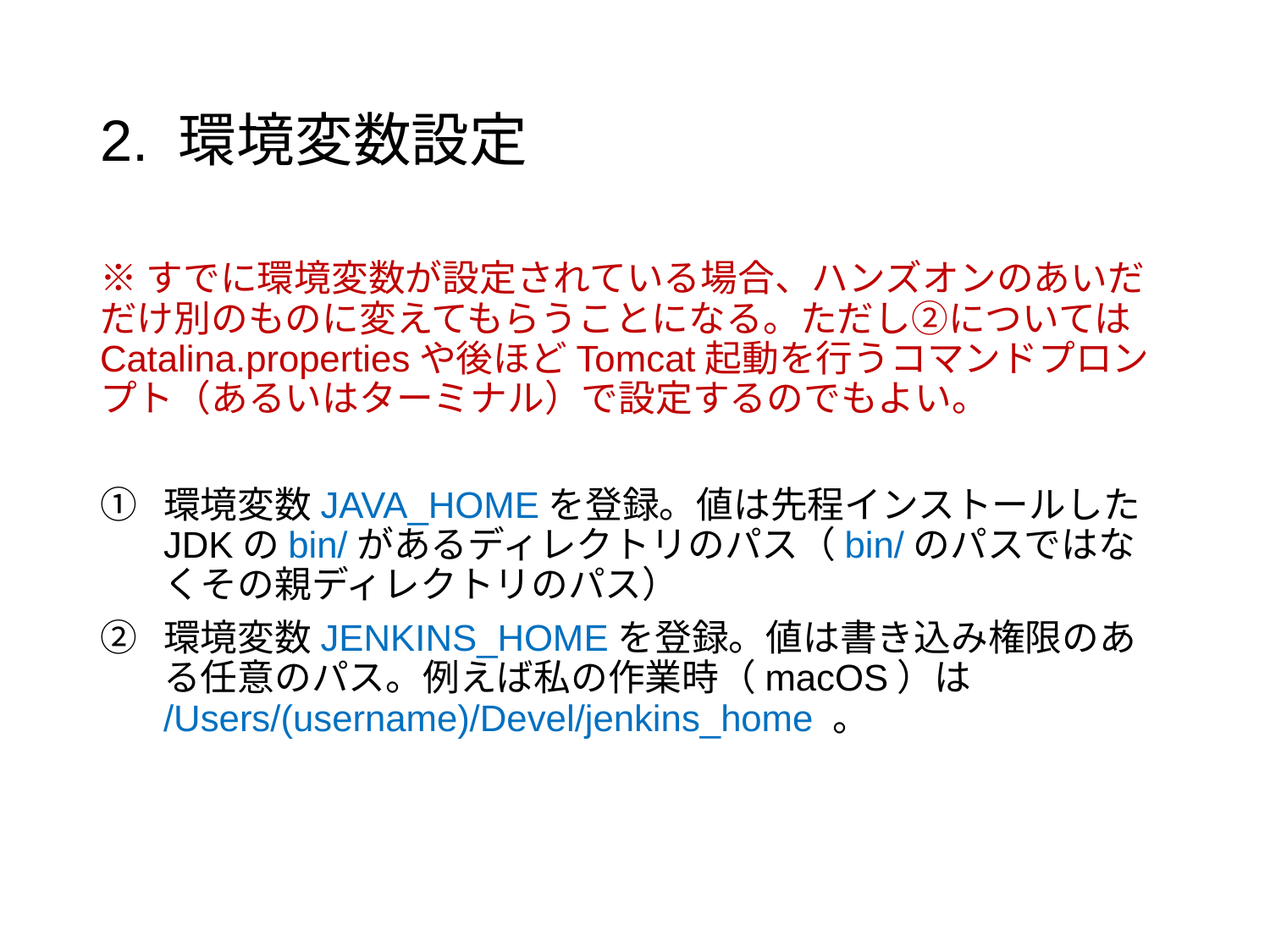

# 2. 環境変数設定
※すでに環境変数が設定されている場合、ハンズオンのあいだだけ別のものに変えてもらうことになる。ただし②についてはCatalina.propertiesや後ほどTomcat起動を行うコマンドプロンプト（あるいはターミナル）で設定するのでもよい。

環境変数JAVA_HOMEを登録。値は先程インストールしたJDKのbin/があるディレクトリのパス（bin/のパスではなくその親ディレクトリのパス）
環境変数JENKINS_HOMEを登録。値は書き込み権限のある任意のパス。例えば私の作業時（macOS）は /Users/(username)/Devel/jenkins_home 。